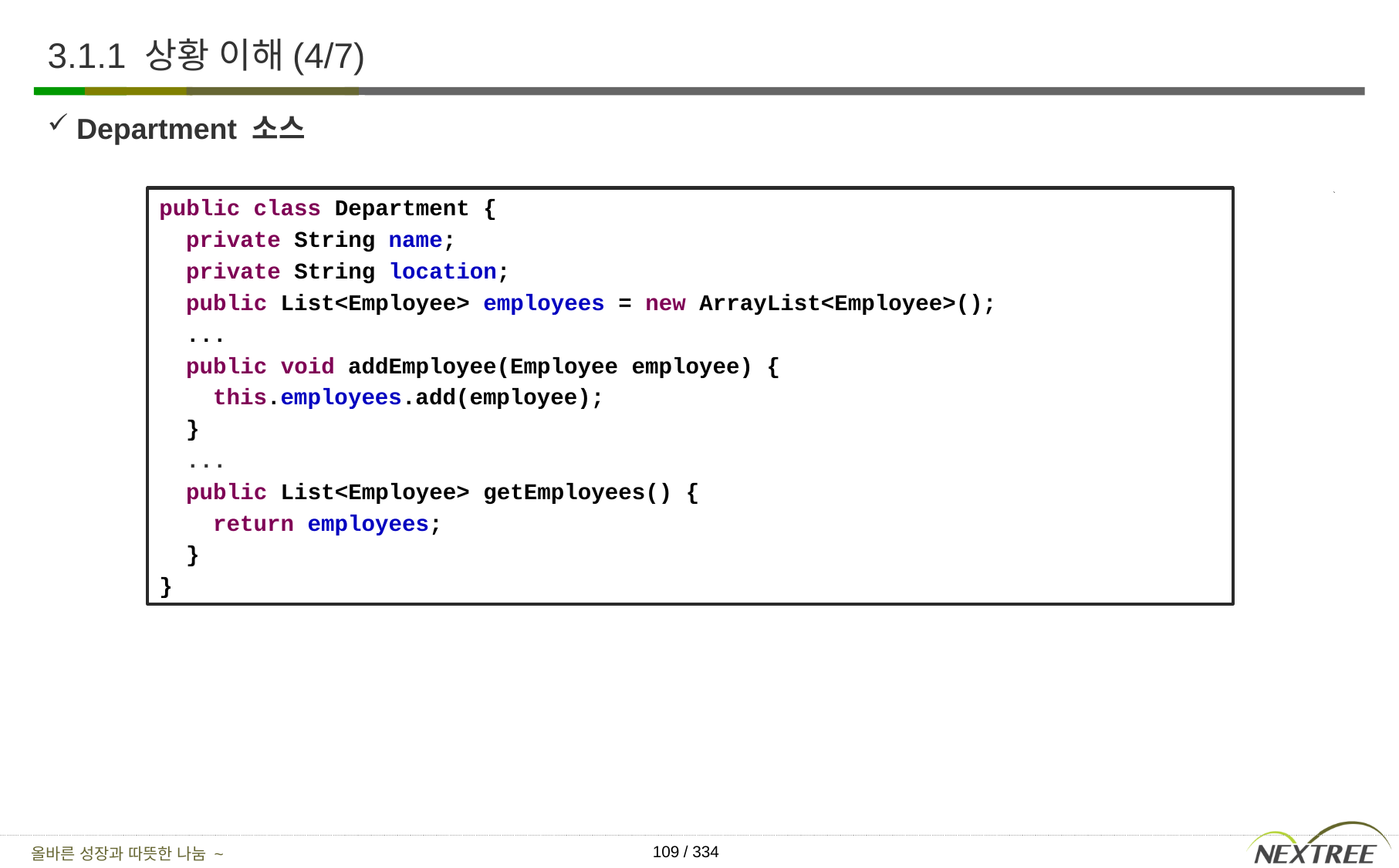

# 3.1.1 상황 이해(4/7)
Department 소스
public class Department {
  private String name;
  private String location;
  public List<Employee> employees = new ArrayList<Employee>();
  ...
  public void addEmployee(Employee employee) {
    this.employees.add(employee);
  }
  ...
  public List<Employee> getEmployees() {
    return employees;
  }
}